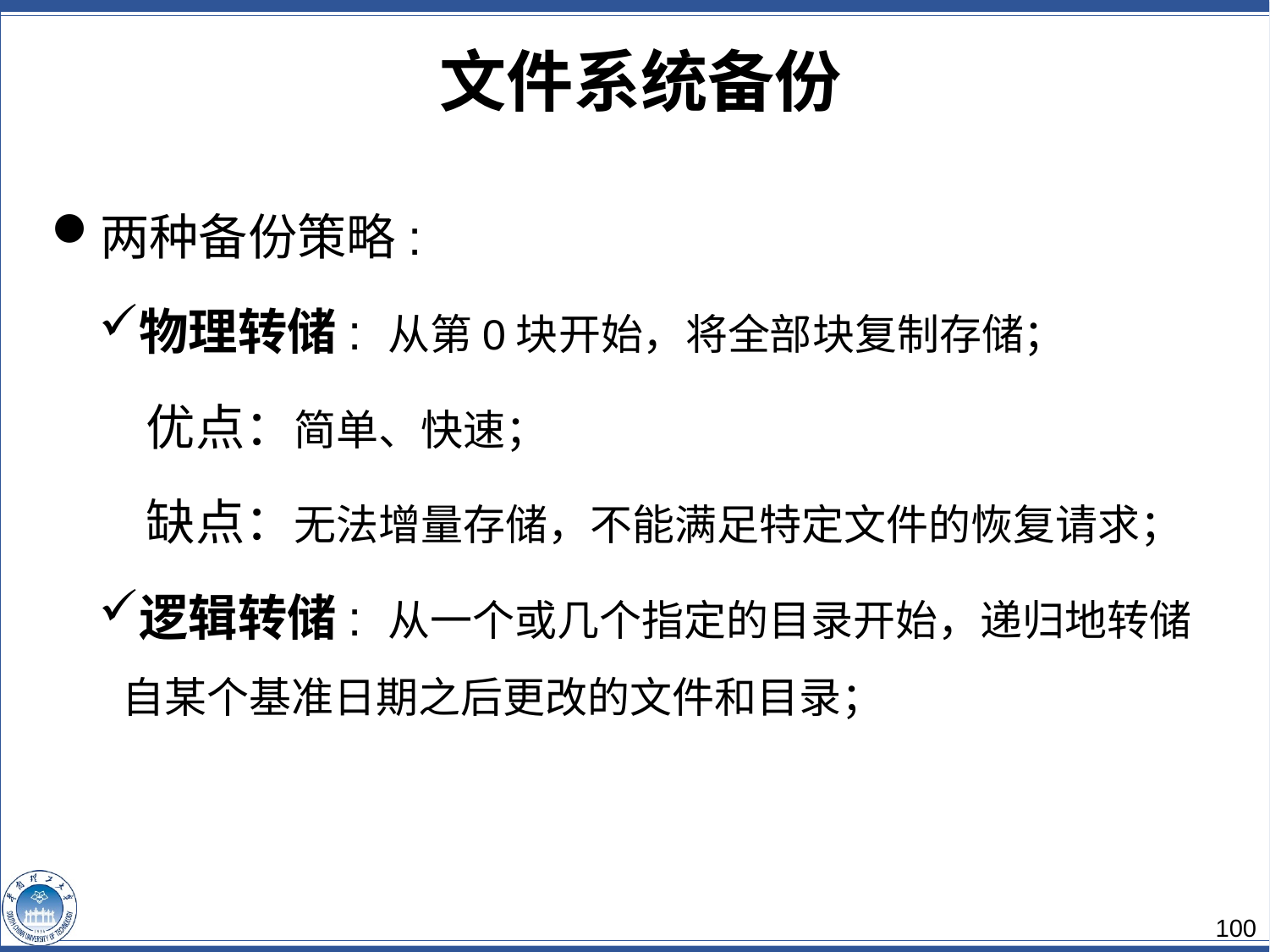

文件系统备份
两种备份策略:
物理转储: 从第0块开始，将全部块复制存储；
优点：简单、快速；
缺点：无法增量存储，不能满足特定文件的恢复请求；
逻辑转储: 从一个或几个指定的目录开始，递归地转储自某个基准日期之后更改的文件和目录；
100